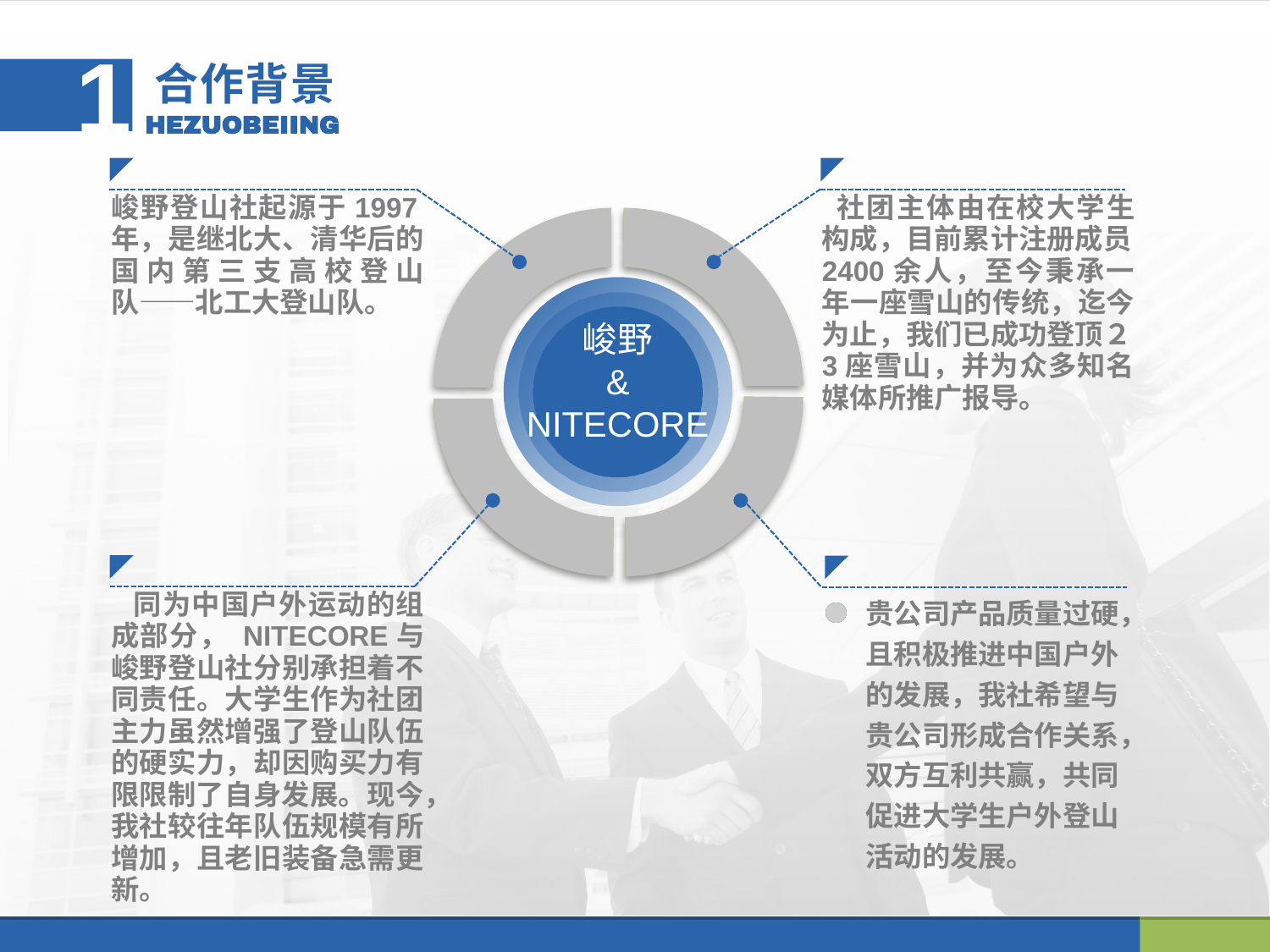

1
 合作背景

 HEZUOBEIING

峻野登山社起源于1997年，是继北大、清华后的国内第三支高校登山队――北工大登山队。

 社团主体由在校大学生构成，目前累计注册成员2400余人，至今秉承一年一座雪山的传统，迄今为止，我们已成功登顶２3座雪山，并为众多知名媒体所推广报导。

峻野
&
NITECORE

  同为中国户外运动的组成部分， NITECORE与峻野登山社分别承担着不同责任。大学生作为社团主力虽然增强了登山队伍的硬实力，却因购买力有限限制了自身发展。现今，我社较往年队伍规模有所增加，且老旧装备急需更新。

贵公司产品质量过硬，且积极推进中国户外的发展，我社希望与贵公司形成合作关系，双方互利共赢，共同促进大学生户外登山活动的发展。